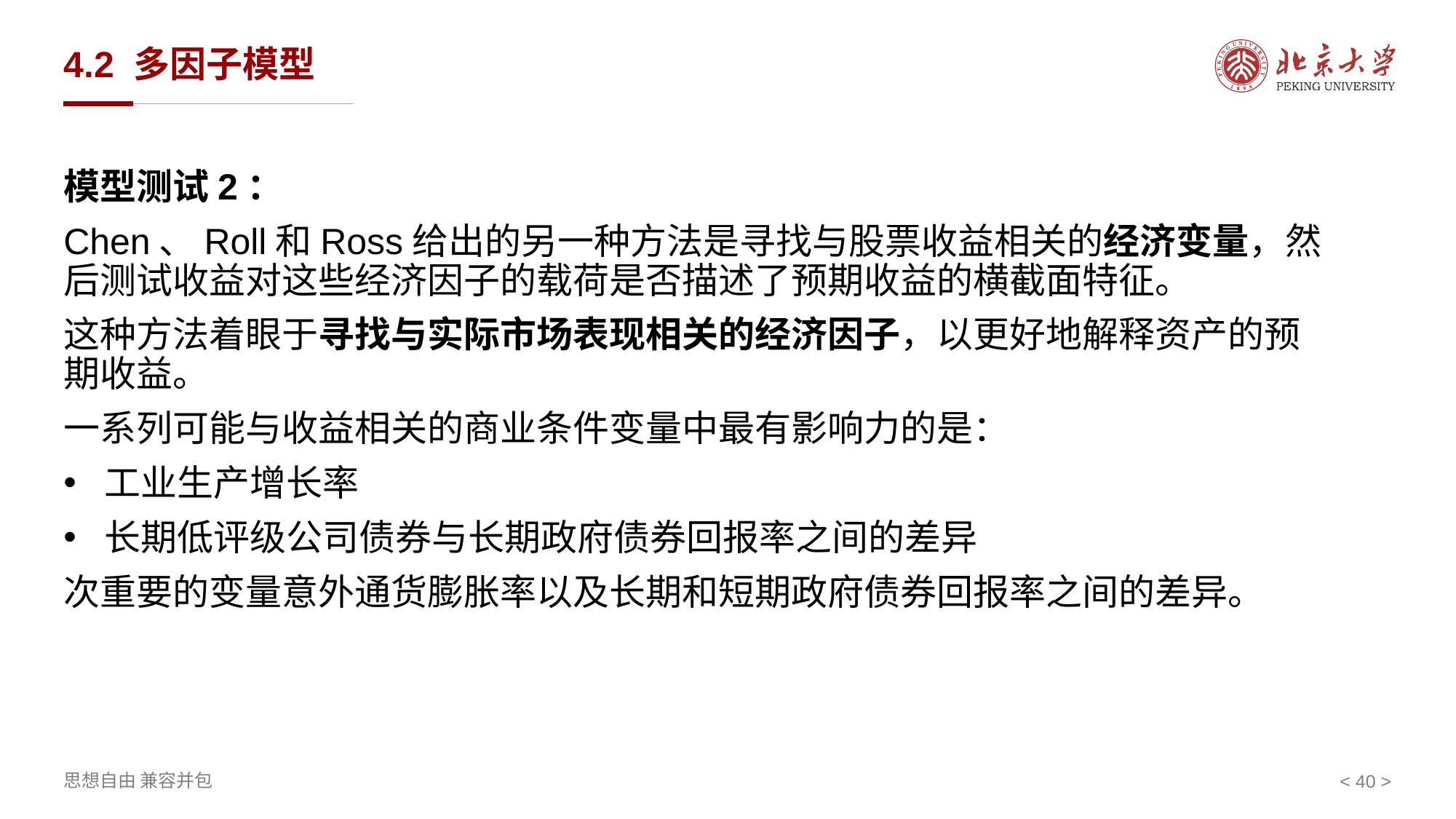

# 4.2 多因子模型
模型测试2：
Chen、Roll和Ross给出的另一种方法是寻找与股票收益相关的经济变量，然后测试收益对这些经济因子的载荷是否描述了预期收益的横截面特征。
这种方法着眼于寻找与实际市场表现相关的经济因子，以更好地解释资产的预期收益。
一系列可能与收益相关的商业条件变量中最有影响力的是：
工业生产增长率
长期低评级公司债券与长期政府债券回报率之间的差异
次重要的变量意外通货膨胀率以及长期和短期政府债券回报率之间的差异。
< 40 >